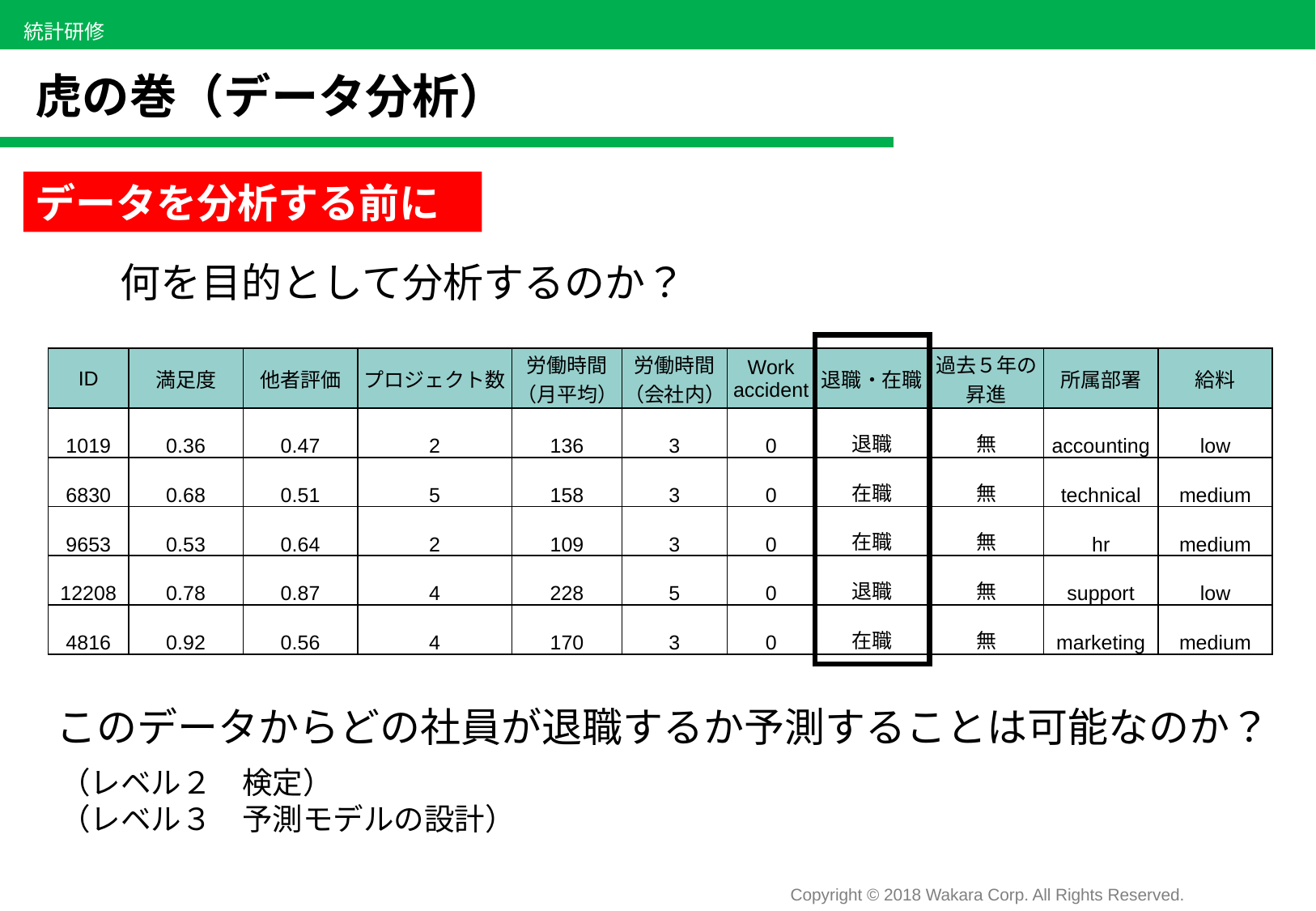

虎の巻（データ分析）
データを分析する前に
何を目的として分析するのか？

| ID | 満足度 | 他者評価 | プロジェクト数 | 労働時間 （月平均） | 労働時間 （会社内） | Work accident | 退職・在職 | 過去５年の 昇進 | 所属部署 | 給料 |
| --- | --- | --- | --- | --- | --- | --- | --- | --- | --- | --- |
| 1019 | 0.36 | 0.47 | 2 | 136 | 3 | 0 | 退職 | 無 | accounting | low |
| 6830 | 0.68 | 0.51 | 5 | 158 | 3 | 0 | 在職 | 無 | technical | medium |
| 9653 | 0.53 | 0.64 | 2 | 109 | 3 | 0 | 在職 | 無 | hr | medium |
| 12208 | 0.78 | 0.87 | 4 | 228 | 5 | 0 | 退職 | 無 | support | low |
| 4816 | 0.92 | 0.56 | 4 | 170 | 3 | 0 | 在職 | 無 | marketing | medium |
このデータからどの社員が退職するか予測することは可能なのか？
（レベル２　検定）
（レベル３　予測モデルの設計）